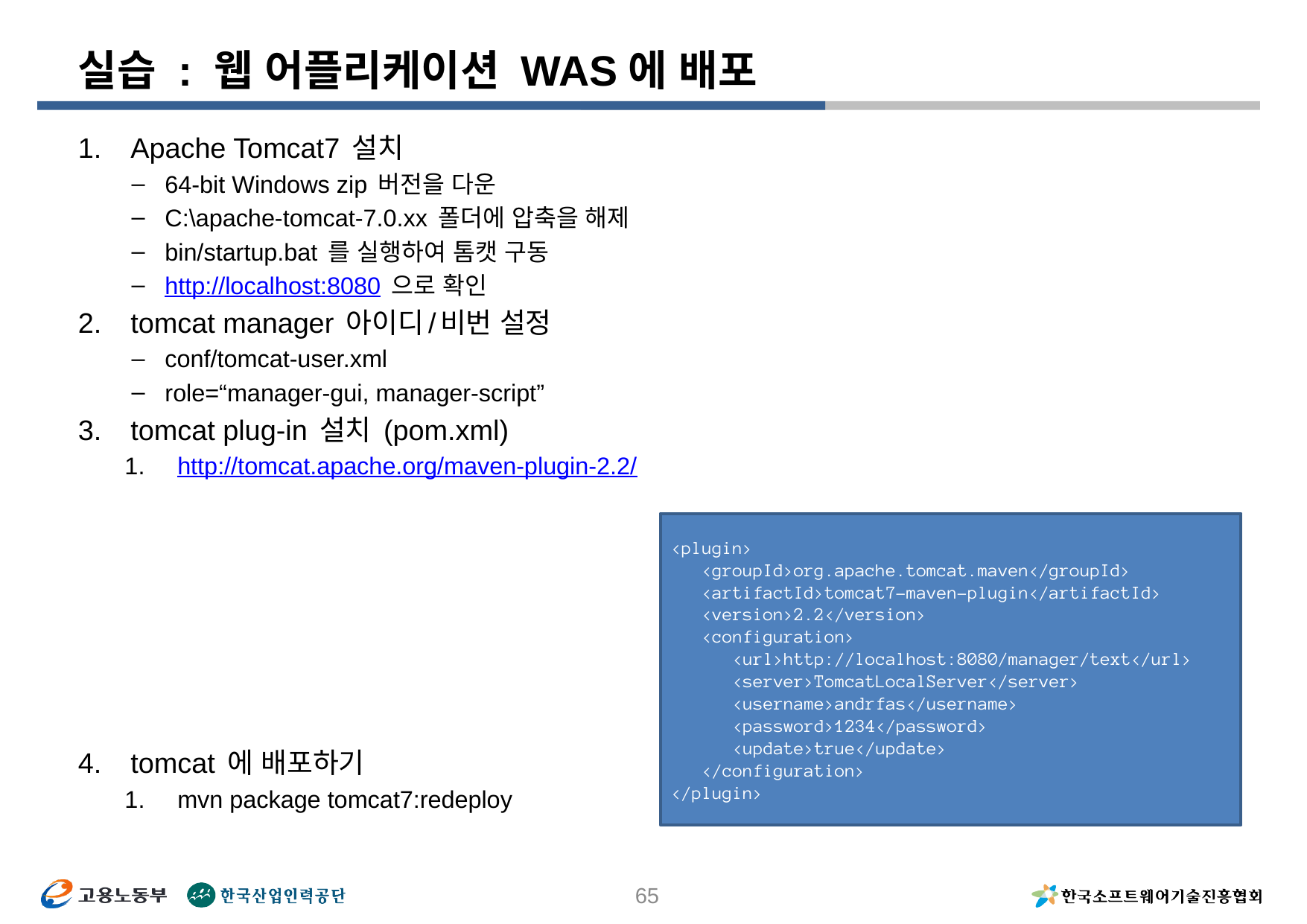

# 실습 : 웹 어플리케이션 WAS에 배포
Apache Tomcat7 설치
64-bit Windows zip 버전을 다운
C:\apache-tomcat-7.0.xx 폴더에 압축을 해제
bin/startup.bat 를 실행하여 톰캣 구동
http://localhost:8080 으로 확인
tomcat manager 아이디/비번 설정
conf/tomcat-user.xml
role=“manager-gui, manager-script”
tomcat plug-in 설치 (pom.xml)
http://tomcat.apache.org/maven-plugin-2.2/

tomcat 에 배포하기
mvn package tomcat7:redeploy
<plugin>
   <groupId>org.apache.tomcat.maven</groupId>
   <artifactId>tomcat7-maven-plugin</artifactId>
   <version>2.2</version>
   <configuration>
      <url>http://localhost:8080/manager/text</url>
      <server>TomcatLocalServer</server>
      <username>andrfas</username>
      <password>1234</password>
      <update>true</update>
   </configuration>
</plugin>
65